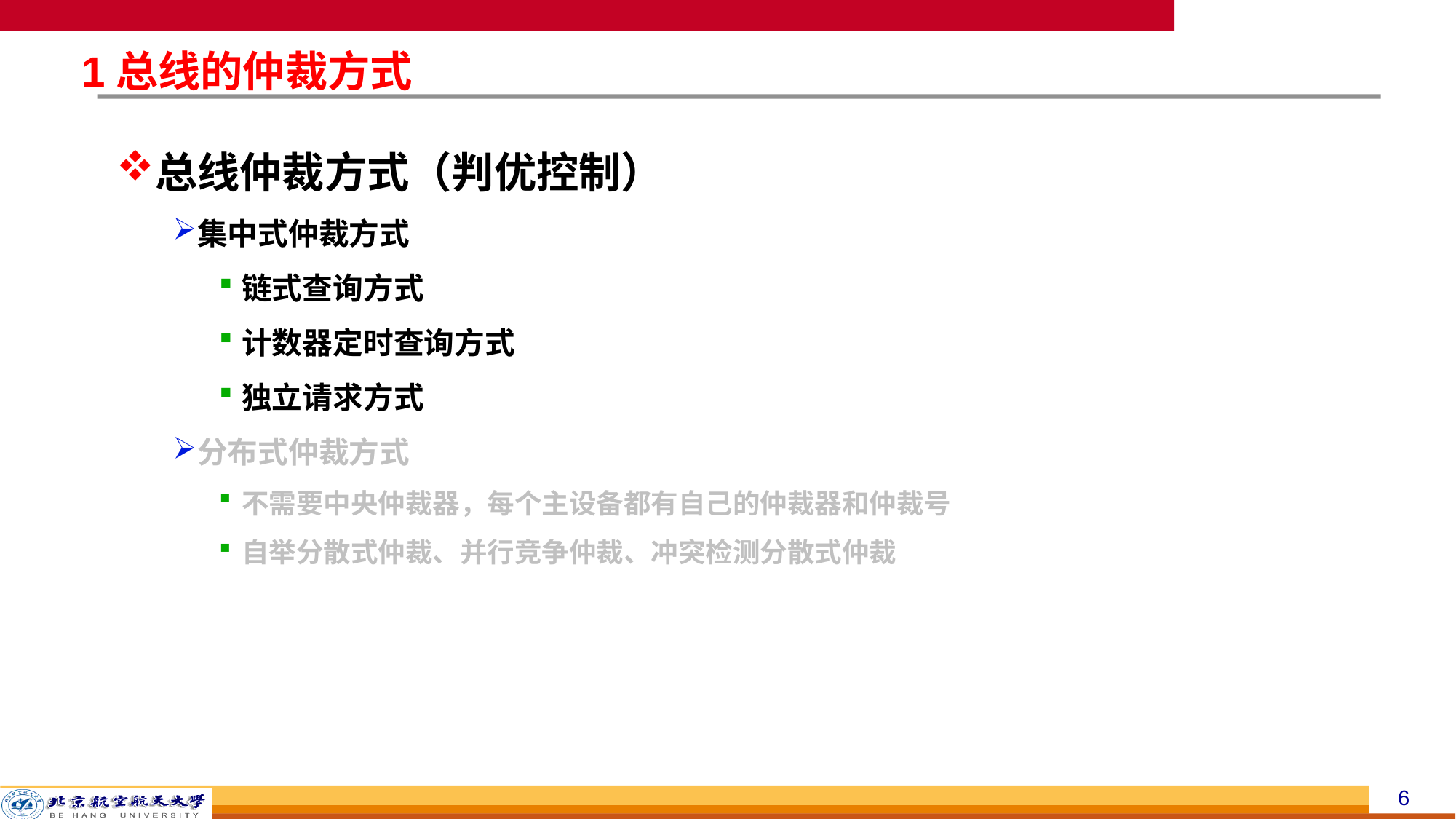

# 1总线的仲裁方式
总线仲裁方式（判优控制）
集中式仲裁方式
链式查询方式
计数器定时查询方式
独立请求方式
分布式仲裁方式
不需要中央仲裁器，每个主设备都有自己的仲裁器和仲裁号
自举分散式仲裁、并行竞争仲裁、冲突检测分散式仲裁